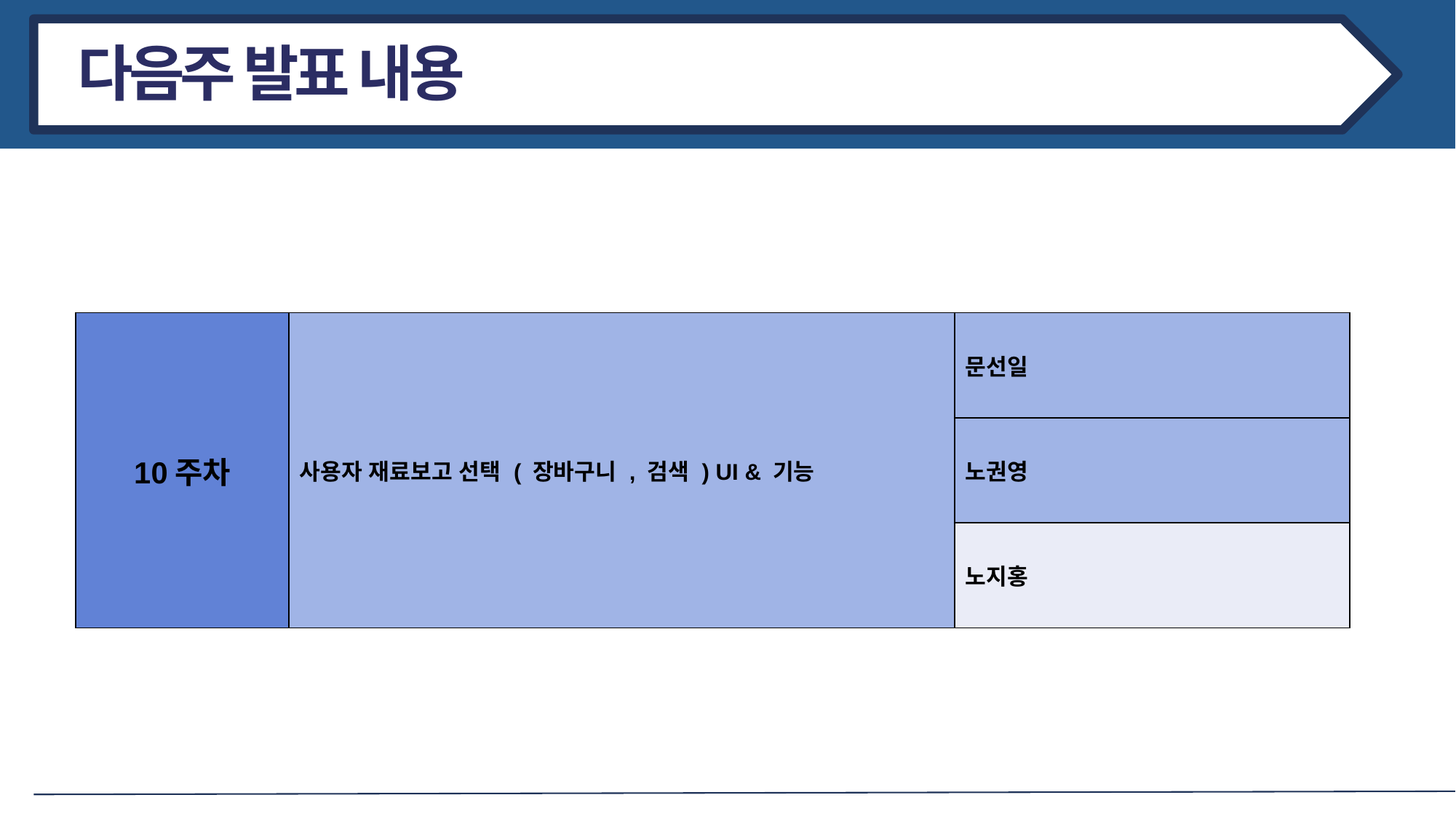

다음주 발표 내용
| 10주차 | 사용자 재료보고 선택 ( 장바구니 , 검색 ) UI & 기능 | 문선일 |
| --- | --- | --- |
|  |  | 노권영 |
|  |  | 노지홍 |